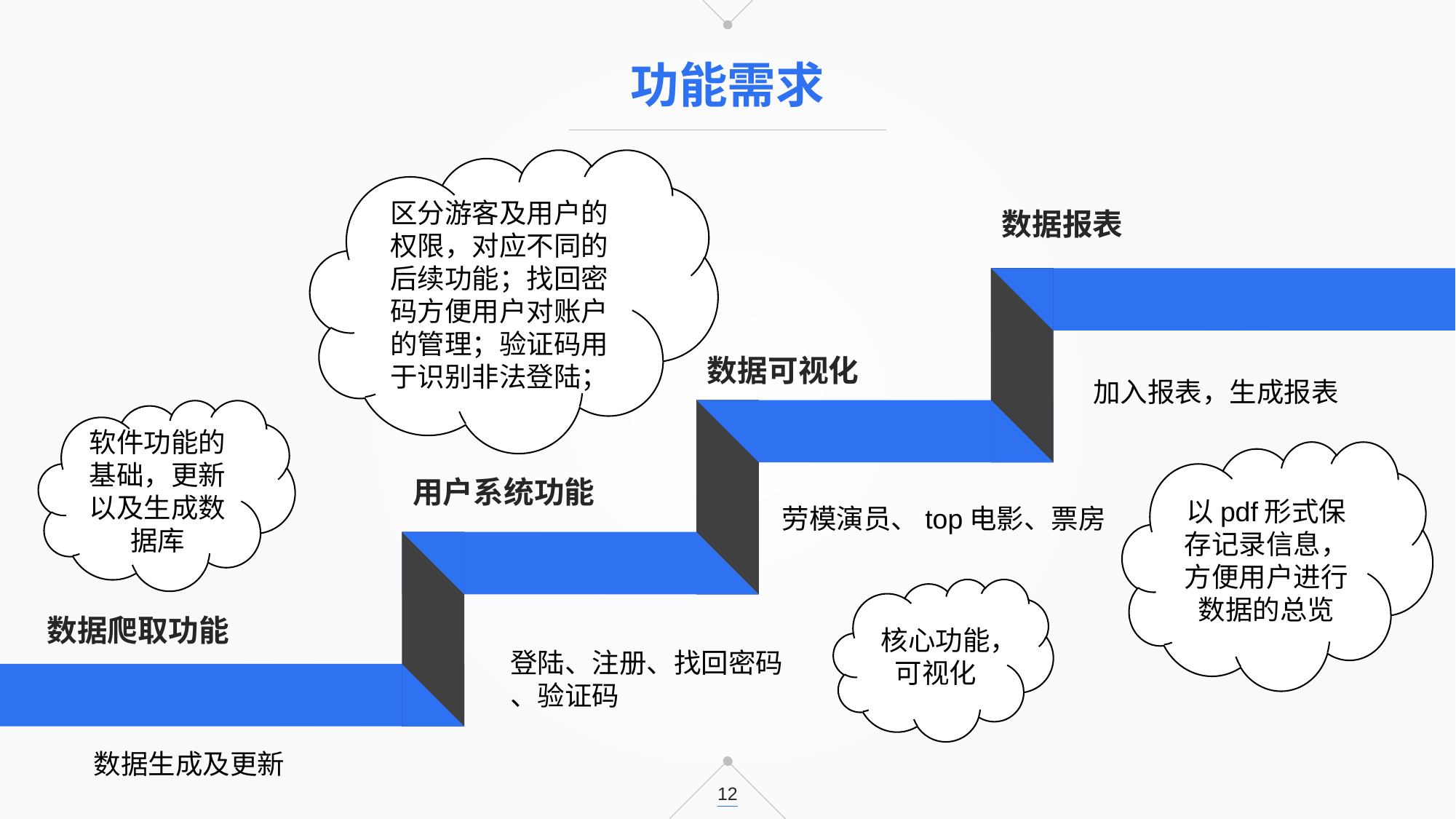

功能需求
区分游客及用户的权限，对应不同的后续功能；找回密码方便用户对账户的管理；验证码用于识别非法登陆；
数据报表

数据可视化
加入报表，生成报表
软件功能的基础，更新以及生成数据库
以pdf形式保存记录信息，方便用户进行数据的总览
用户系统功能
劳模演员、top电影、票房

核心功能，可视化
数据爬取功能
登陆、注册、找回密码
、验证码
数据生成及更新
12